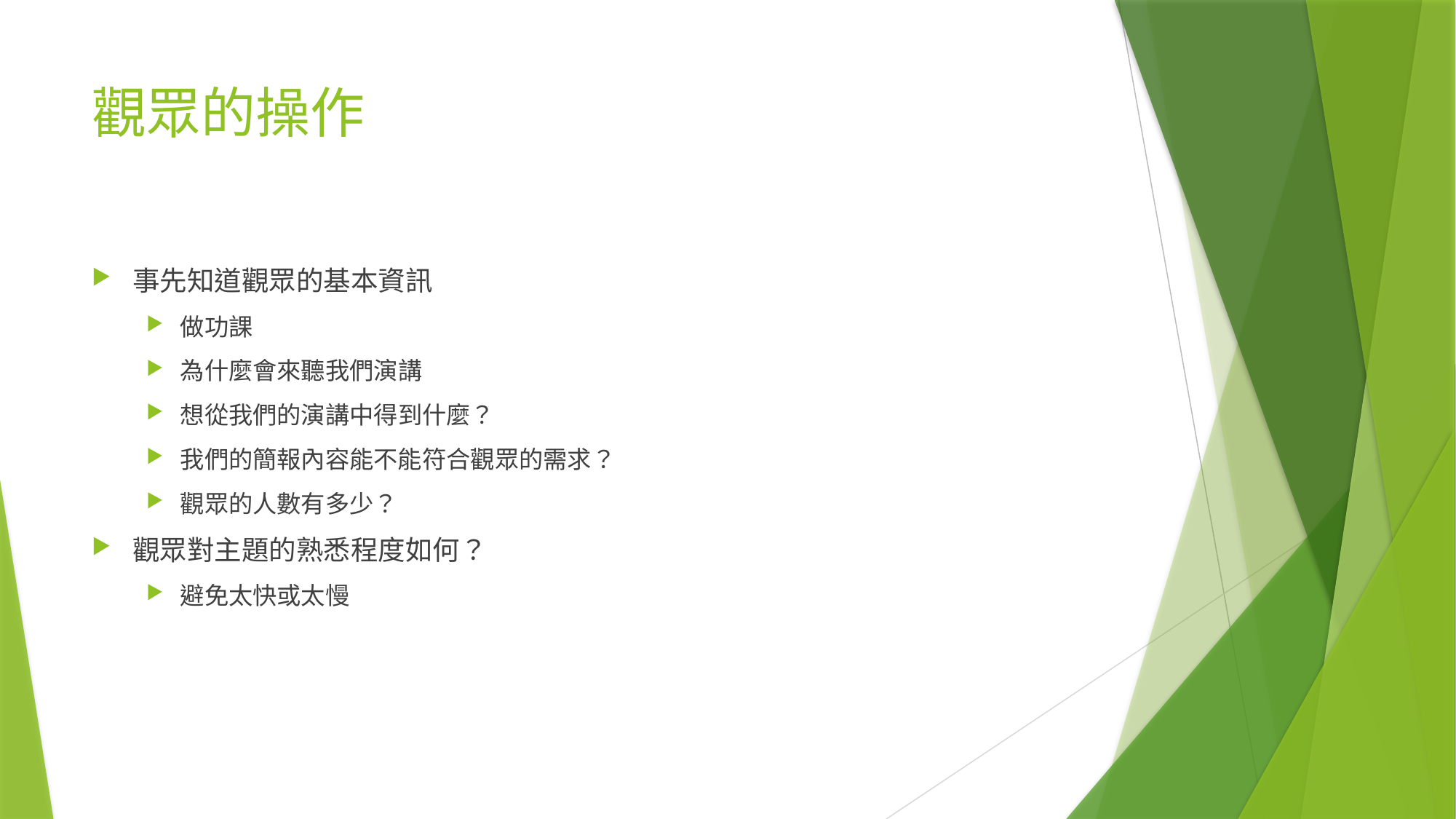

# 觀眾的操作
事先知道觀眾的基本資訊
做功課
為什麼會來聽我們演講
想從我們的演講中得到什麼？
我們的簡報內容能不能符合觀眾的需求？
觀眾的人數有多少？
觀眾對主題的熟悉程度如何？
避免太快或太慢